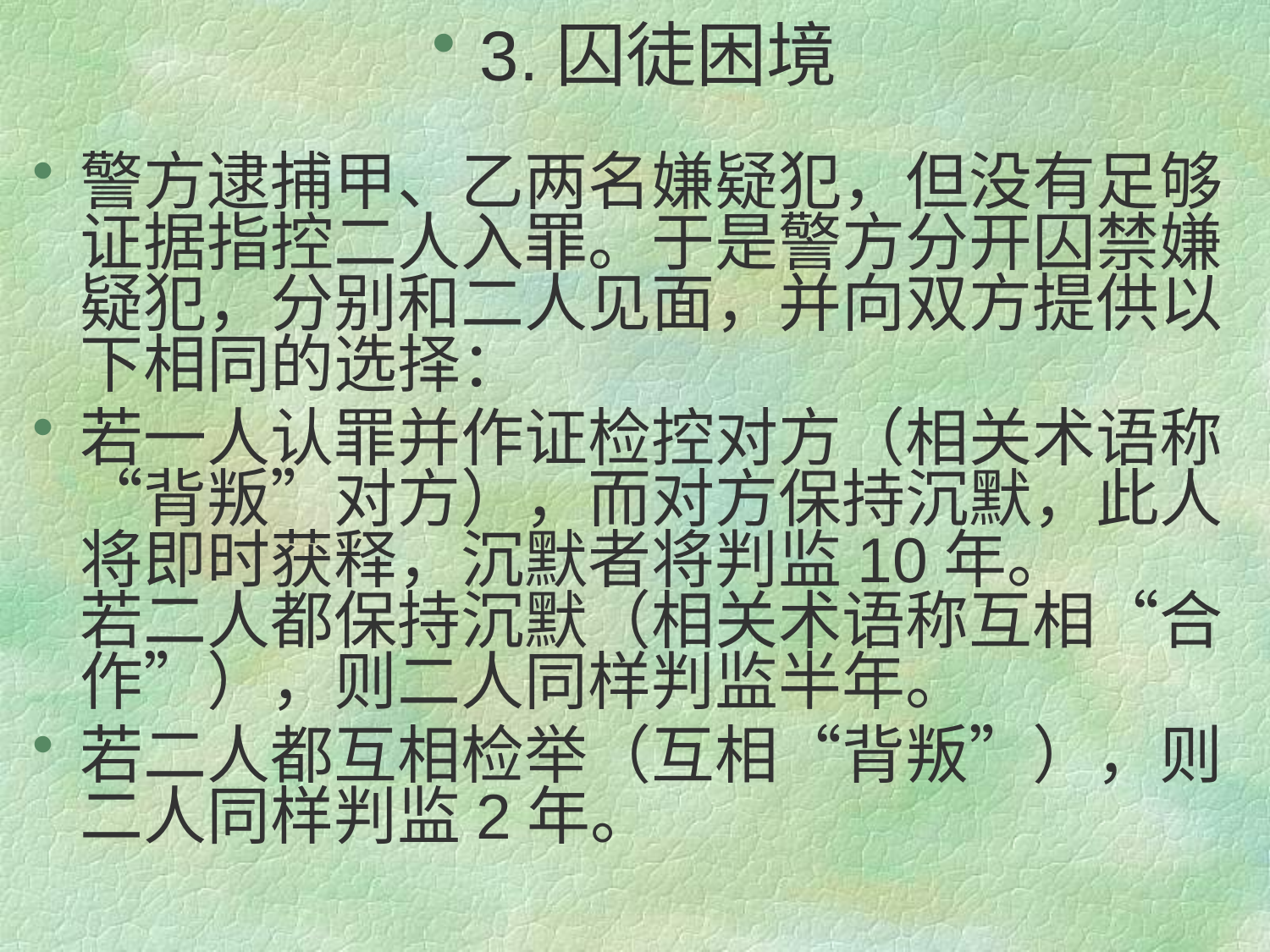

3.囚徒困境

警方逮捕甲、乙两名嫌疑犯，但没有足够证据指控二人入罪。于是警方分开囚禁嫌疑犯，分别和二人见面，并向双方提供以下相同的选择：
若一人认罪并作证检控对方（相关术语称“背叛”对方），而对方保持沉默，此人将即时获释，沉默者将判监10年。
若二人都保持沉默（相关术语称互相“合作”），则二人同样判监半年。
若二人都互相检举（互相“背叛”），则二人同样判监2年。